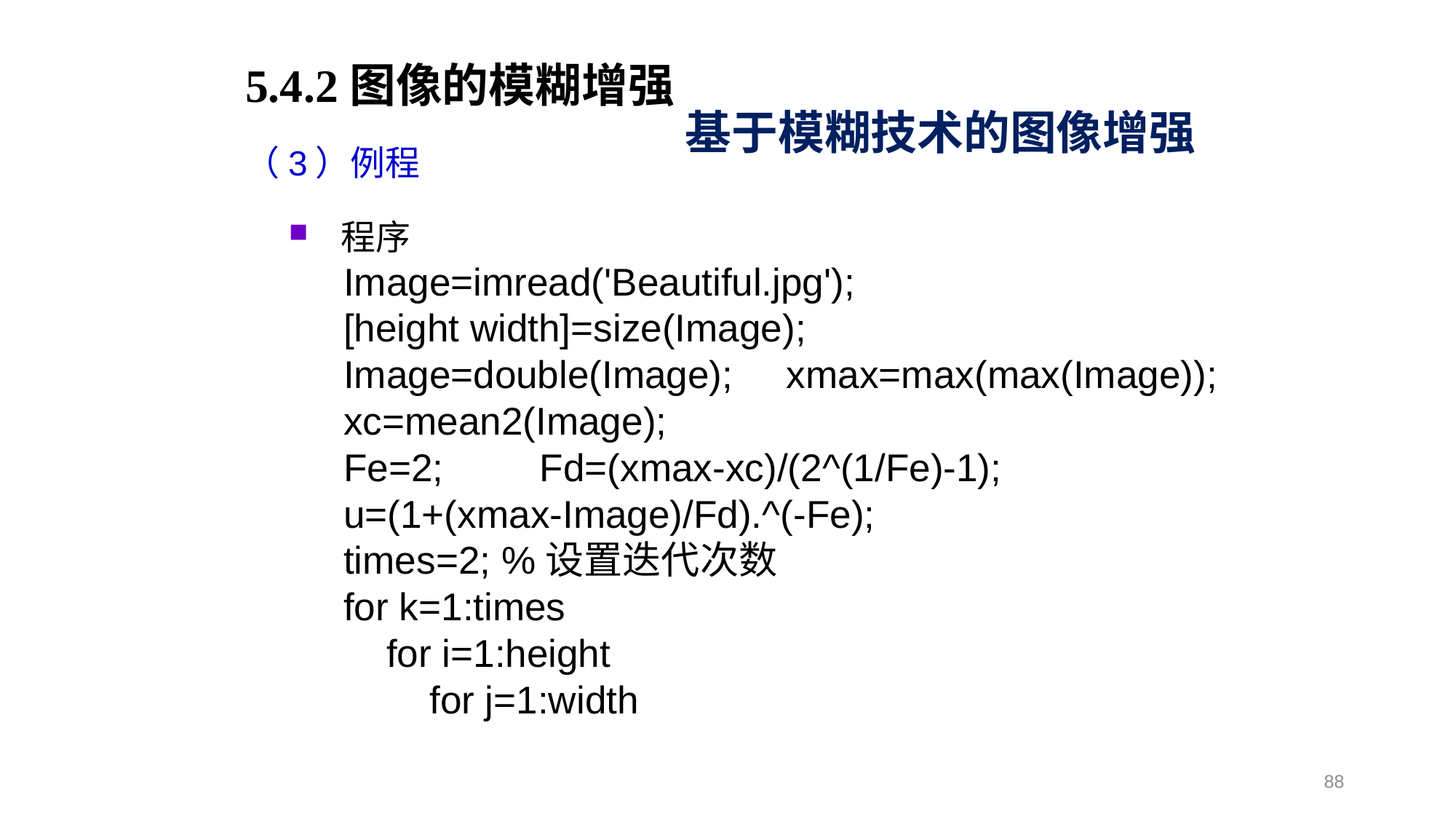

5.4.2图像的模糊增强
基于模糊技术的图像增强
（3）例程
程序
Image=imread('Beautiful.jpg');
[height width]=size(Image);
Image=double(Image);     xmax=max(max(Image));
xc=mean2(Image);
Fe=2;         Fd=(xmax-xc)/(2^(1/Fe)-1);
u=(1+(xmax-Image)/Fd).^(-Fe);
times=2; %设置迭代次数
for k=1:times
    for i=1:height
        for j=1:width
88